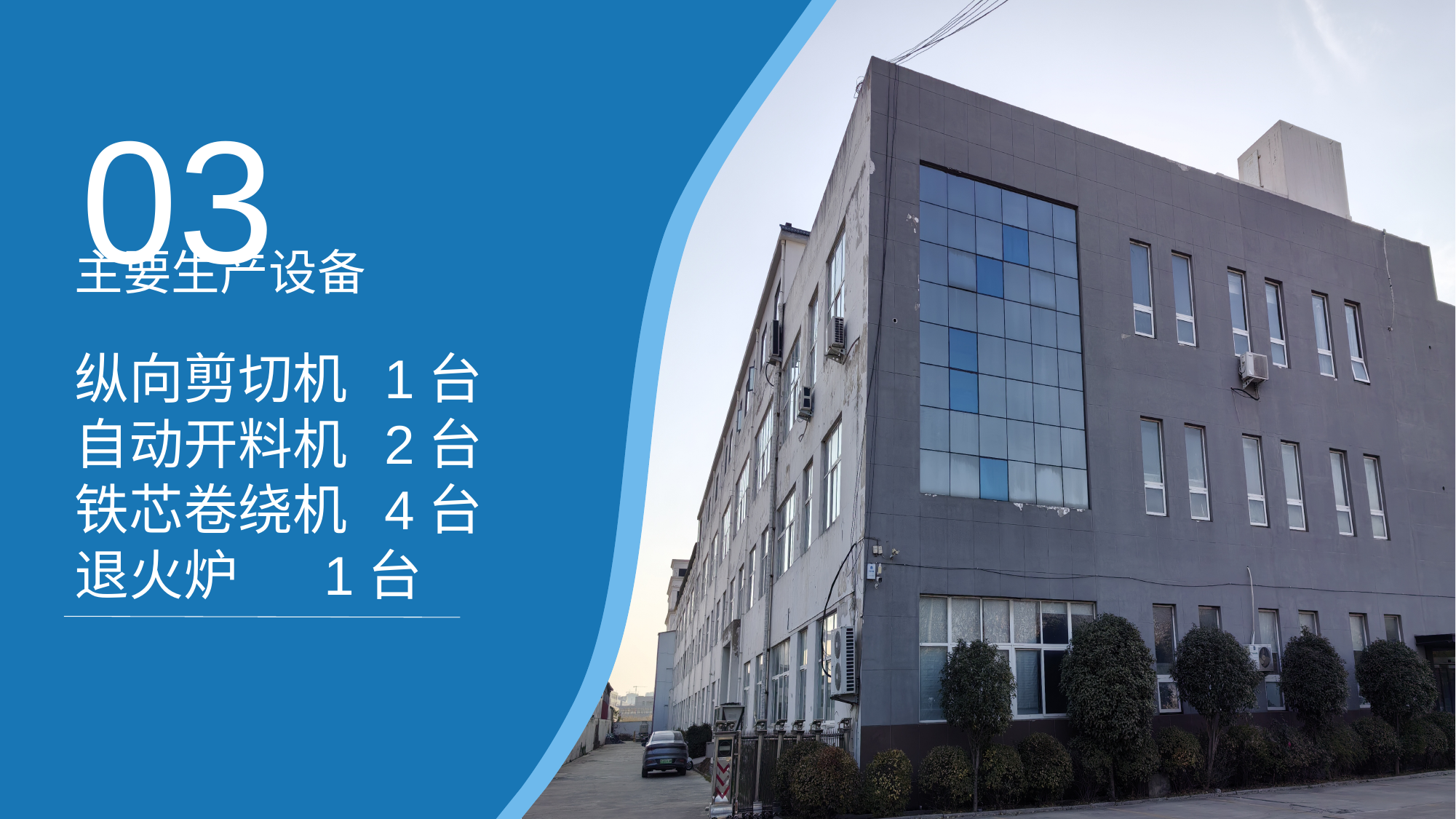

03
主要生产设备
纵向剪切机  1台
自动开料机  2台
铁芯卷绕机  4台
退火炉      1台